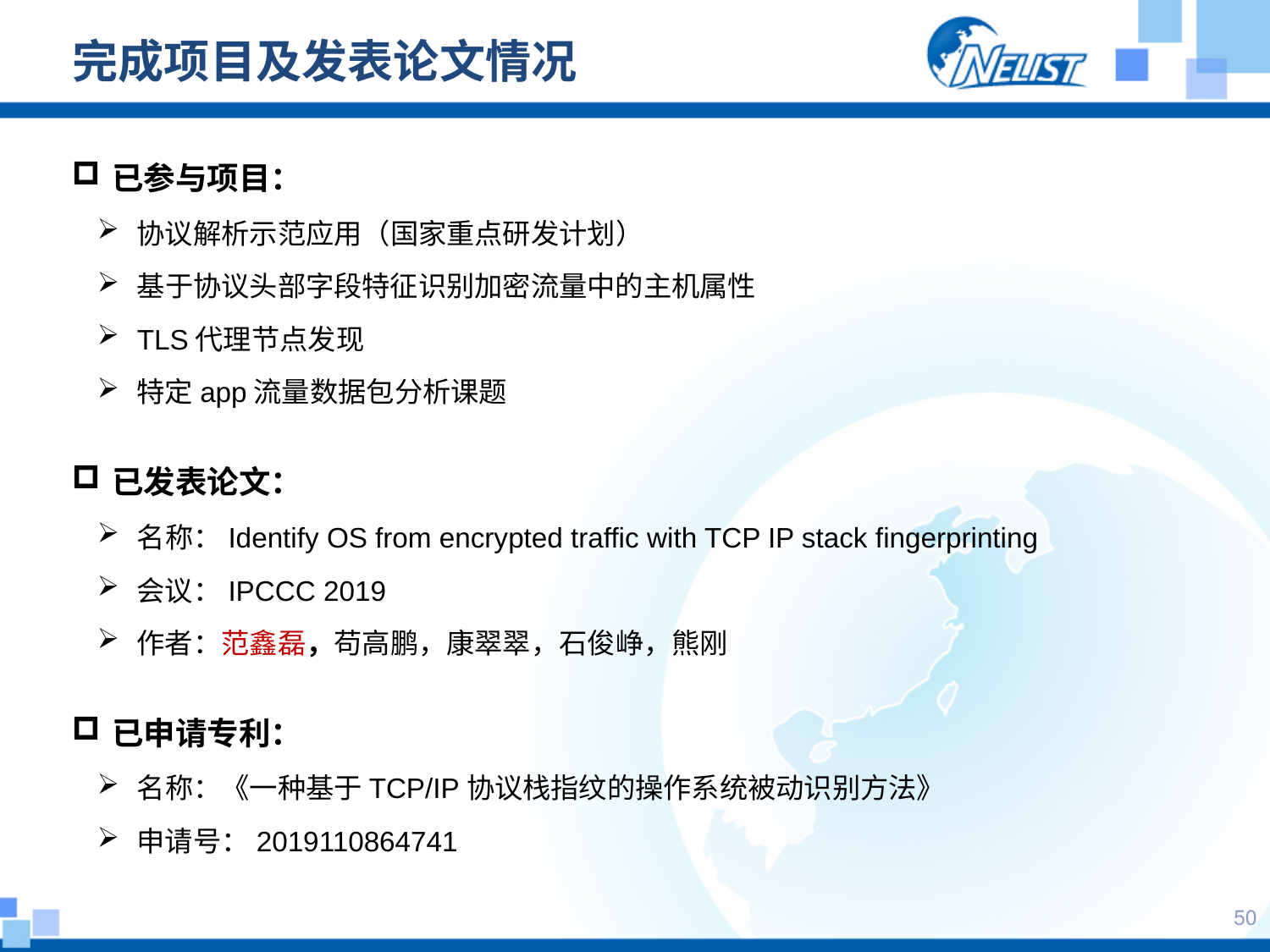

# 完成项目及发表论文情况
已参与项目：
协议解析示范应用（国家重点研发计划）
基于协议头部字段特征识别加密流量中的主机属性
TLS代理节点发现
特定app流量数据包分析课题
已发表论文：
名称：Identify OS from encrypted traffic with TCP IP stack fingerprinting
会议：IPCCC 2019
作者：范鑫磊，苟高鹏，康翠翠，石俊峥，熊刚
已申请专利：
名称：《一种基于TCP/IP协议栈指纹的操作系统被动识别方法》
申请号：2019110864741
50